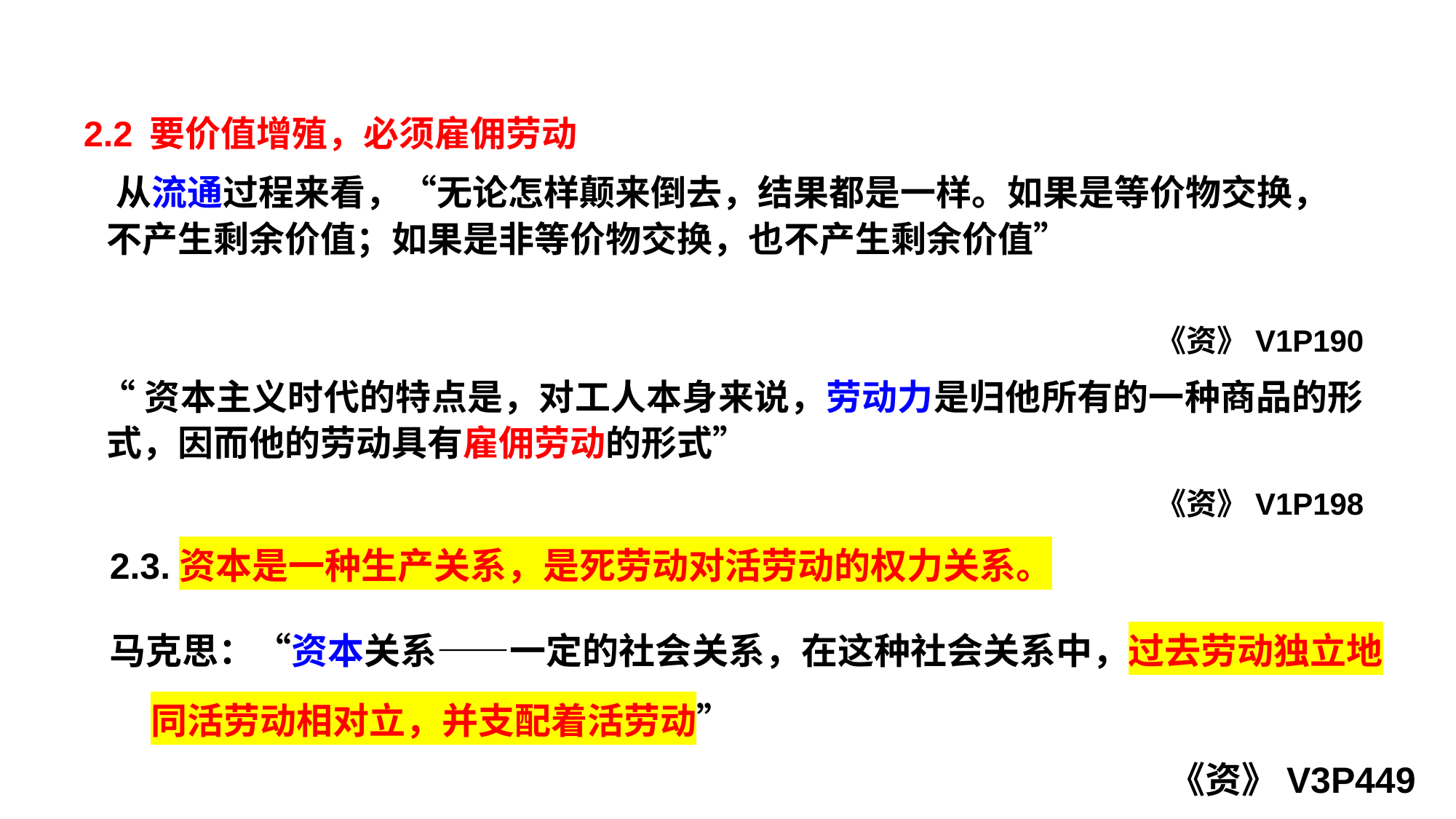

2.2 要价值增殖，必须雇佣劳动
   从流通过程来看，“无论怎样颠来倒去，结果都是一样。如果是等价物交换，不产生剩余价值；如果是非等价物交换，也不产生剩余价值”
《资》V1P190
  “资本主义时代的特点是，对工人本身来说，劳动力是归他所有的一种商品的形式，因而他的劳动具有雇佣劳动的形式”
 《资》V1P198
2.3.资本是一种生产关系，是死劳动对活劳动的权力关系。
马克思：“资本关系——一定的社会关系，在这种社会关系中，过去劳动独立地同活劳动相对立，并支配着活劳动”
《资》V3P449